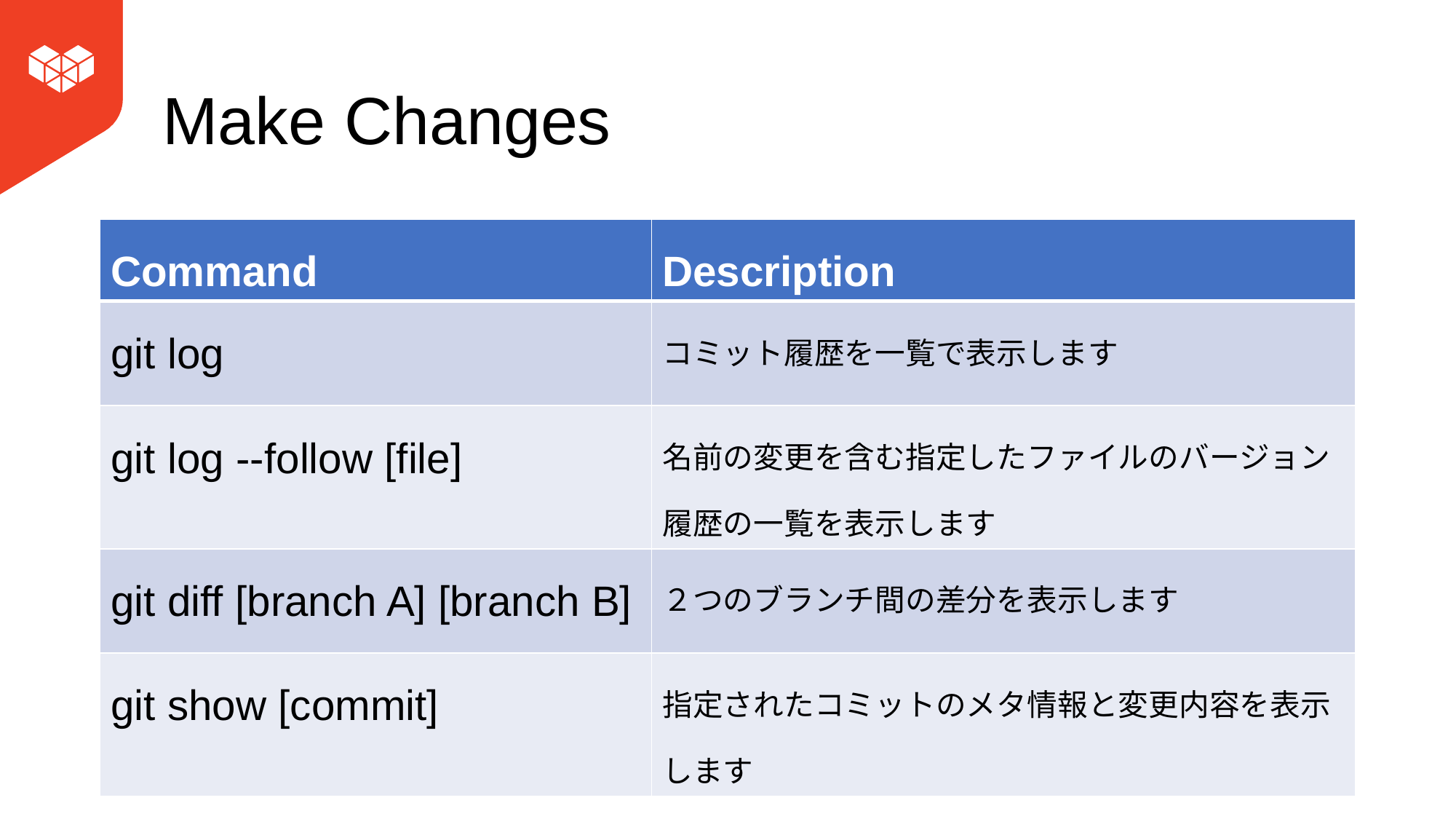

# Make Changes
| Command | Description |
| --- | --- |
| git log | コミット履歴を一覧で表示します |
| git log --follow [file] | 名前の変更を含む指定したファイルのバージョン履歴の一覧を表示します |
| git diff [branch A] [branch B] | ２つのブランチ間の差分を表示します |
| git show [commit] | 指定されたコミットのメタ情報と変更内容を表示します |